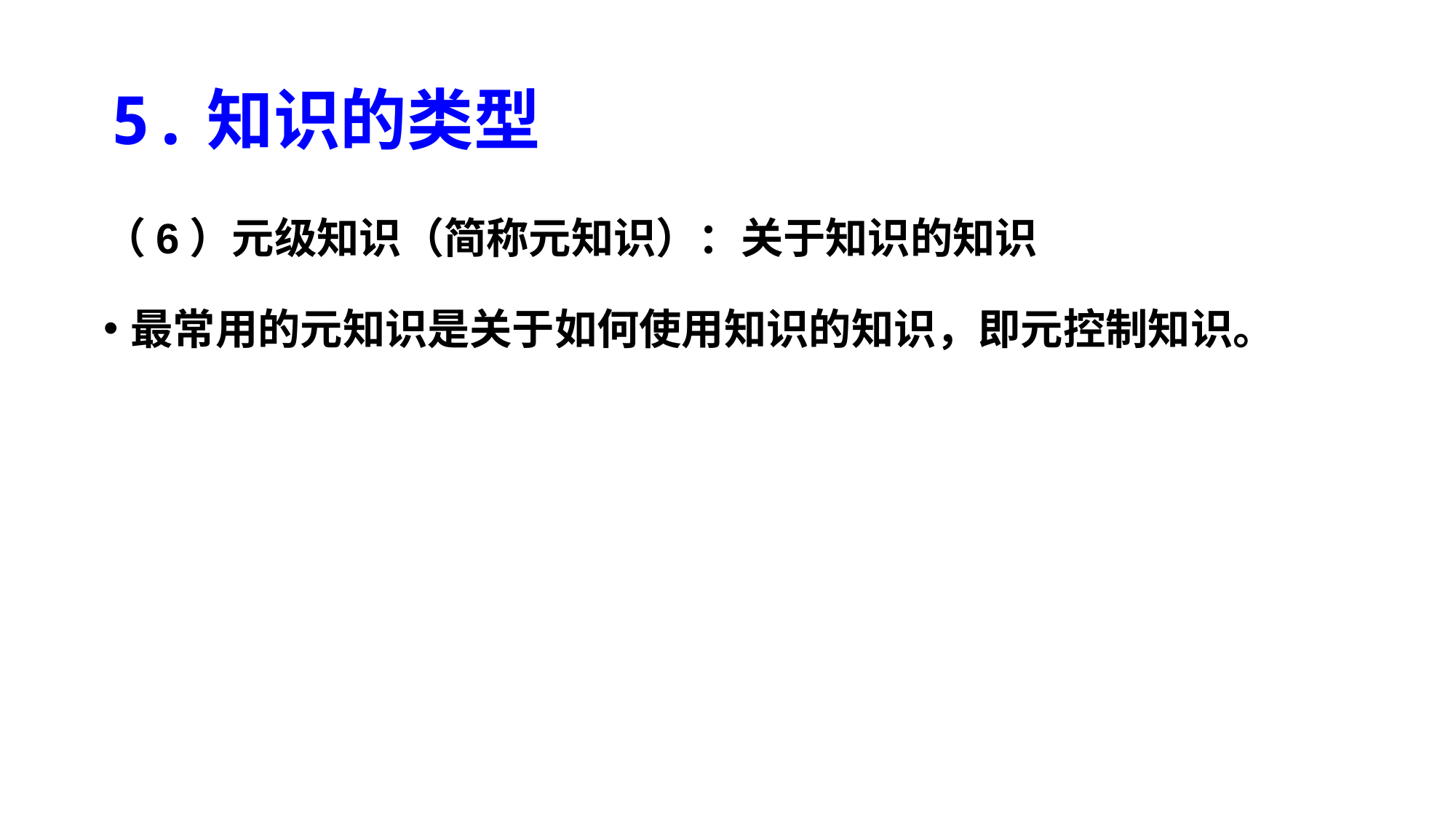

# 5.知识的类型

（6）元级知识（简称元知识）：关于知识的知识
最常用的元知识是关于如何使用知识的知识，即元控制知识。